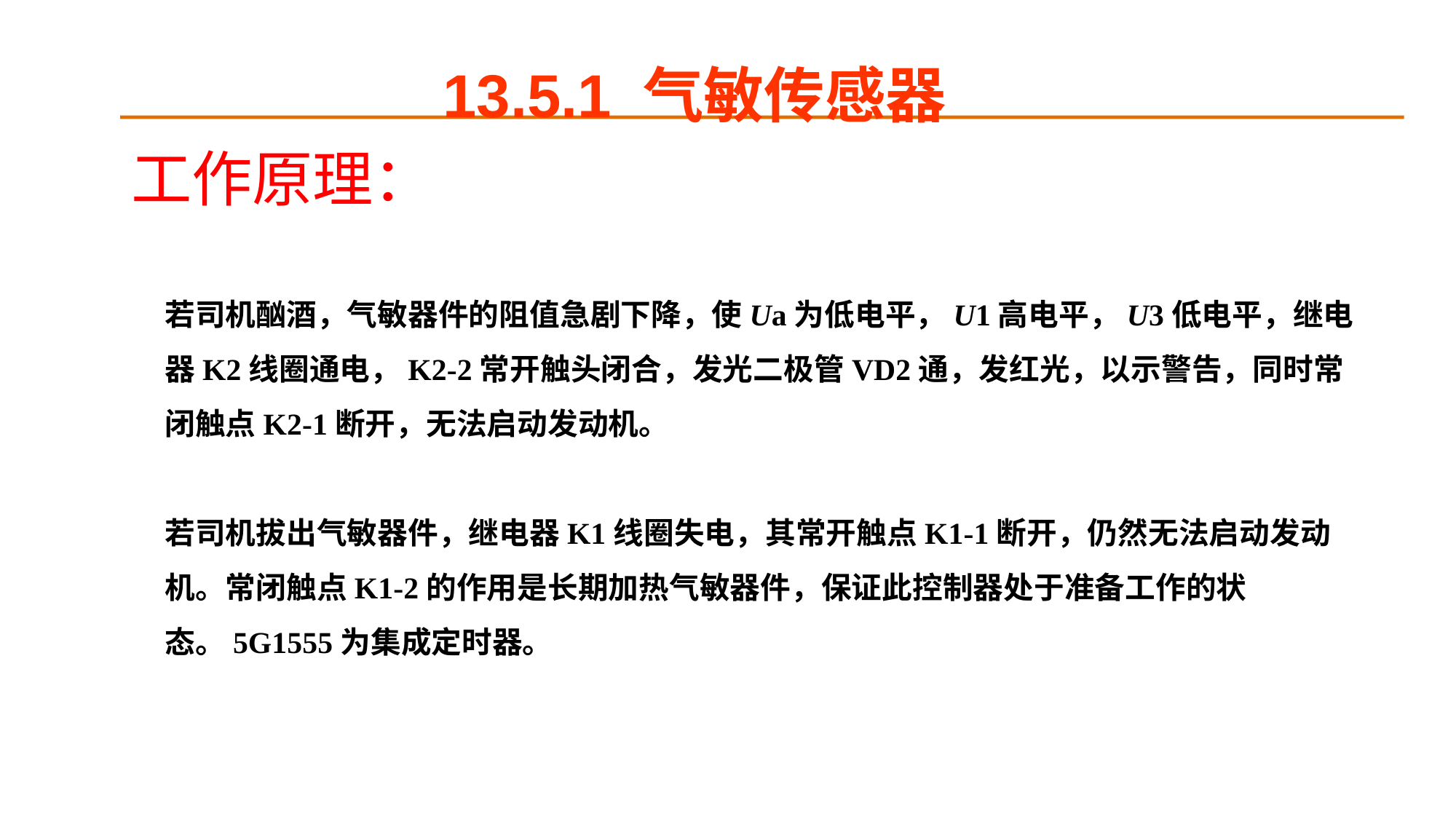

13.5.1 气敏传感器
工作原理：
若司机酗酒，气敏器件的阻值急剧下降，使Ua为低电平，U1高电平，U3低电平，继电器K2线圈通电，K2-2常开触头闭合，发光二极管VD2通，发红光，以示警告，同时常闭触点K2-1断开，无法启动发动机。

若司机拔出气敏器件，继电器K1线圈失电，其常开触点K1-1断开，仍然无法启动发动机。常闭触点K1-2的作用是长期加热气敏器件，保证此控制器处于准备工作的状态。5G1555为集成定时器。